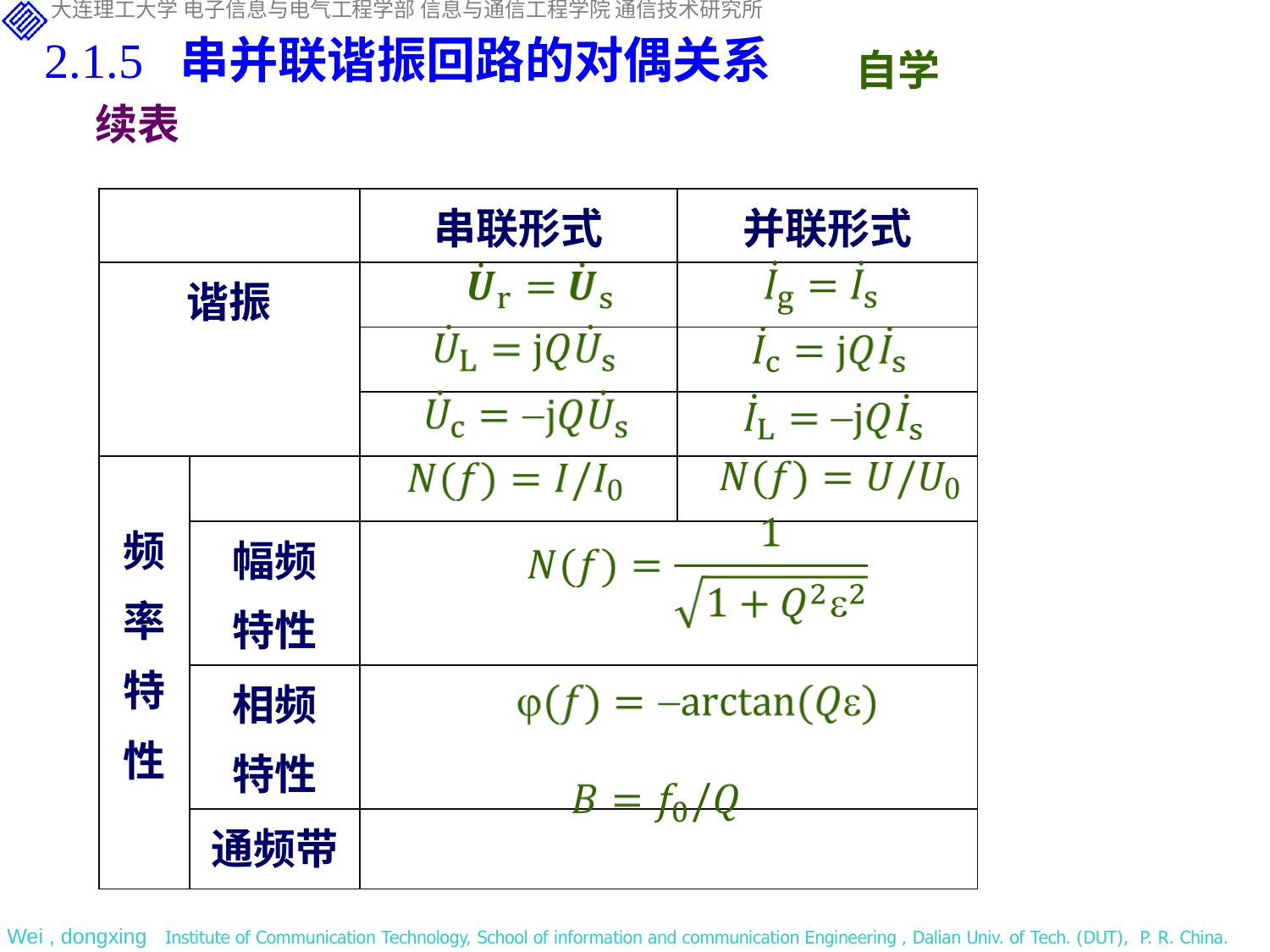

2.1.5  串并联谐振回路的对偶关系
自学
续表
|  |  | 串联形式 | 并联形式 |
| --- | --- | --- | --- |
| 谐振 |  |  |  |
|  |  |  |  |
|  |  |  |  |
| 频 率 特 性 |  |  |  |
|  | 幅频 特性 |  |  |
|  | 相频 特性 |  |  |
|  | 通频带 |  |  |